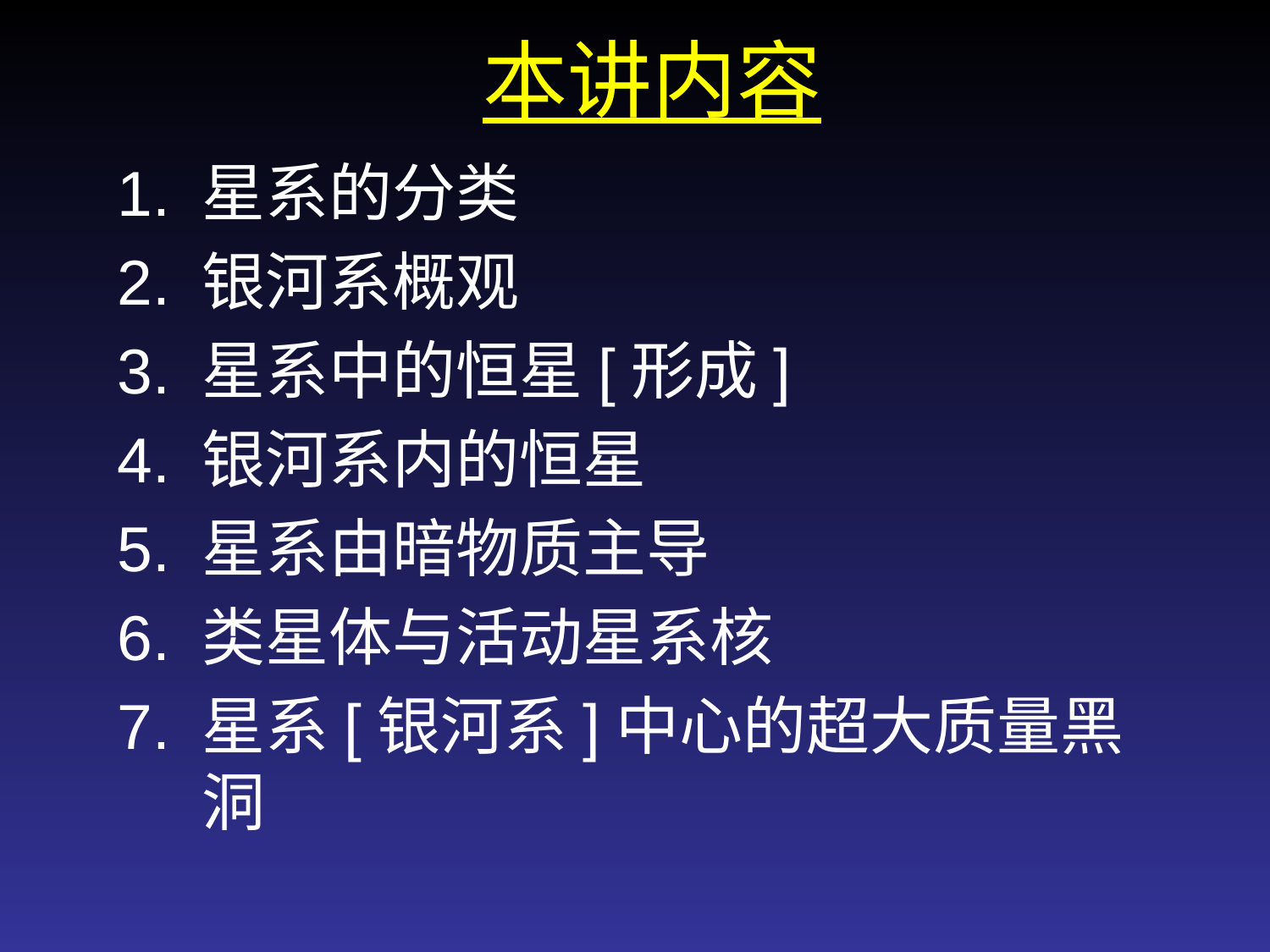

本讲内容
星系的分类
银河系概观
星系中的恒星[形成]
银河系内的恒星
星系由暗物质主导
类星体与活动星系核
星系[银河系]中心的超大质量黑洞